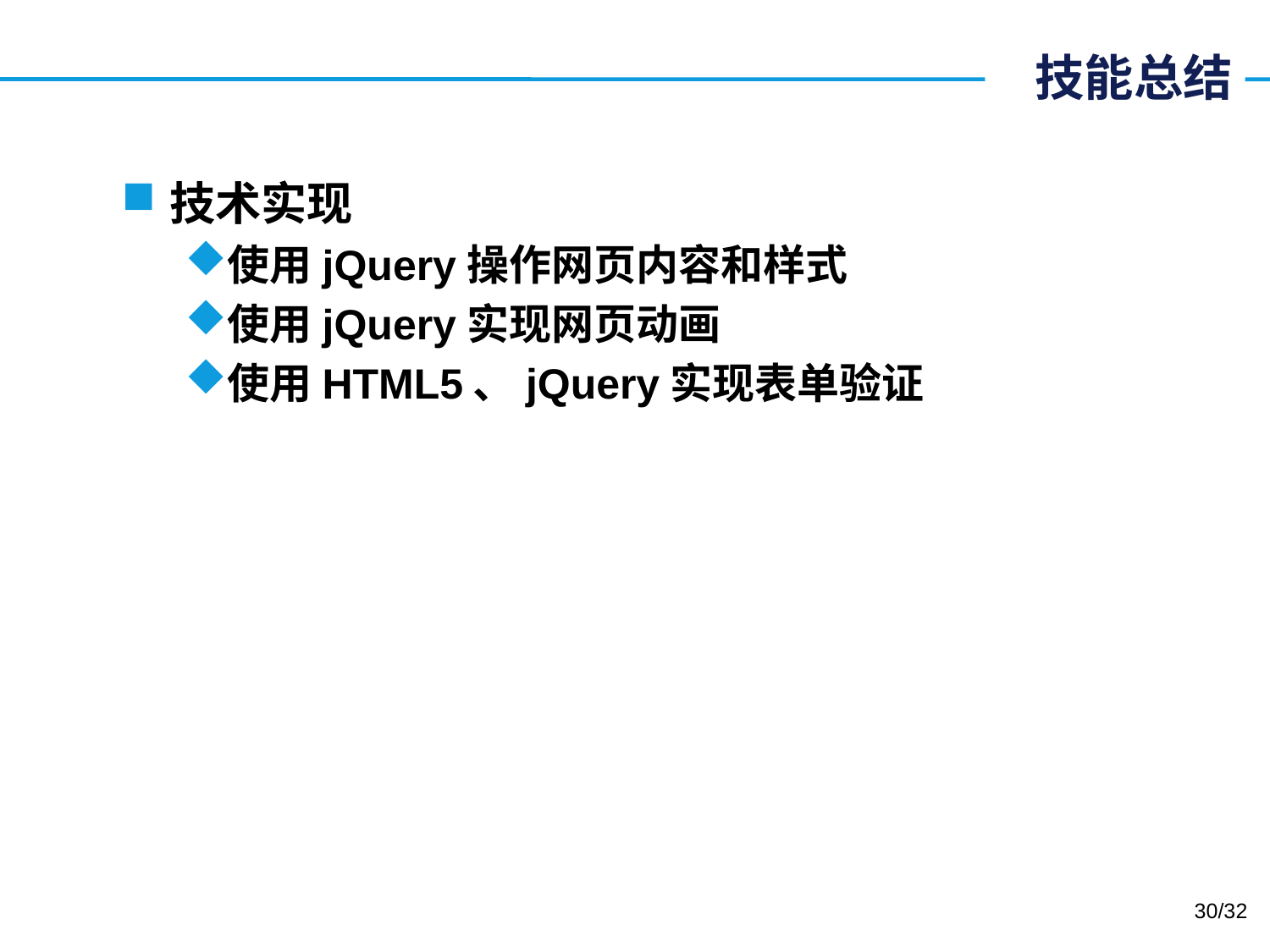

# 技能总结
技术实现
使用jQuery操作网页内容和样式
使用jQuery实现网页动画
使用HTML5、jQuery实现表单验证
30/32